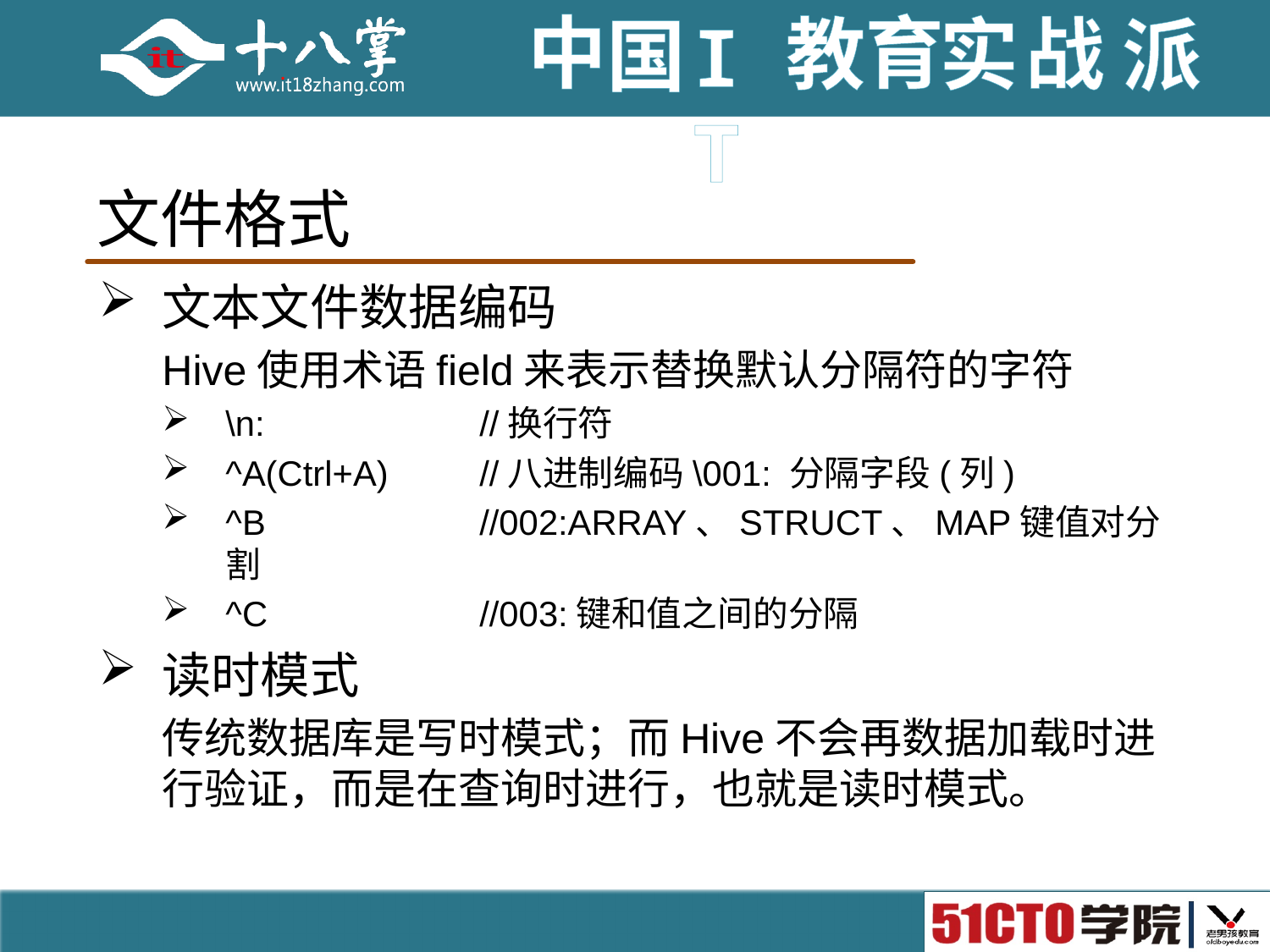

# 文件格式
文本文件数据编码
Hive使用术语field来表示替换默认分隔符的字符
\n: 		//换行符
^A(Ctrl+A)	//八进制编码\001: 分隔字段(列)
^B 	 	//002:ARRAY、STRUCT、MAP键值对分割
^C	 	//003:键和值之间的分隔
读时模式
传统数据库是写时模式；而Hive不会再数据加载时进行验证，而是在查询时进行，也就是读时模式。